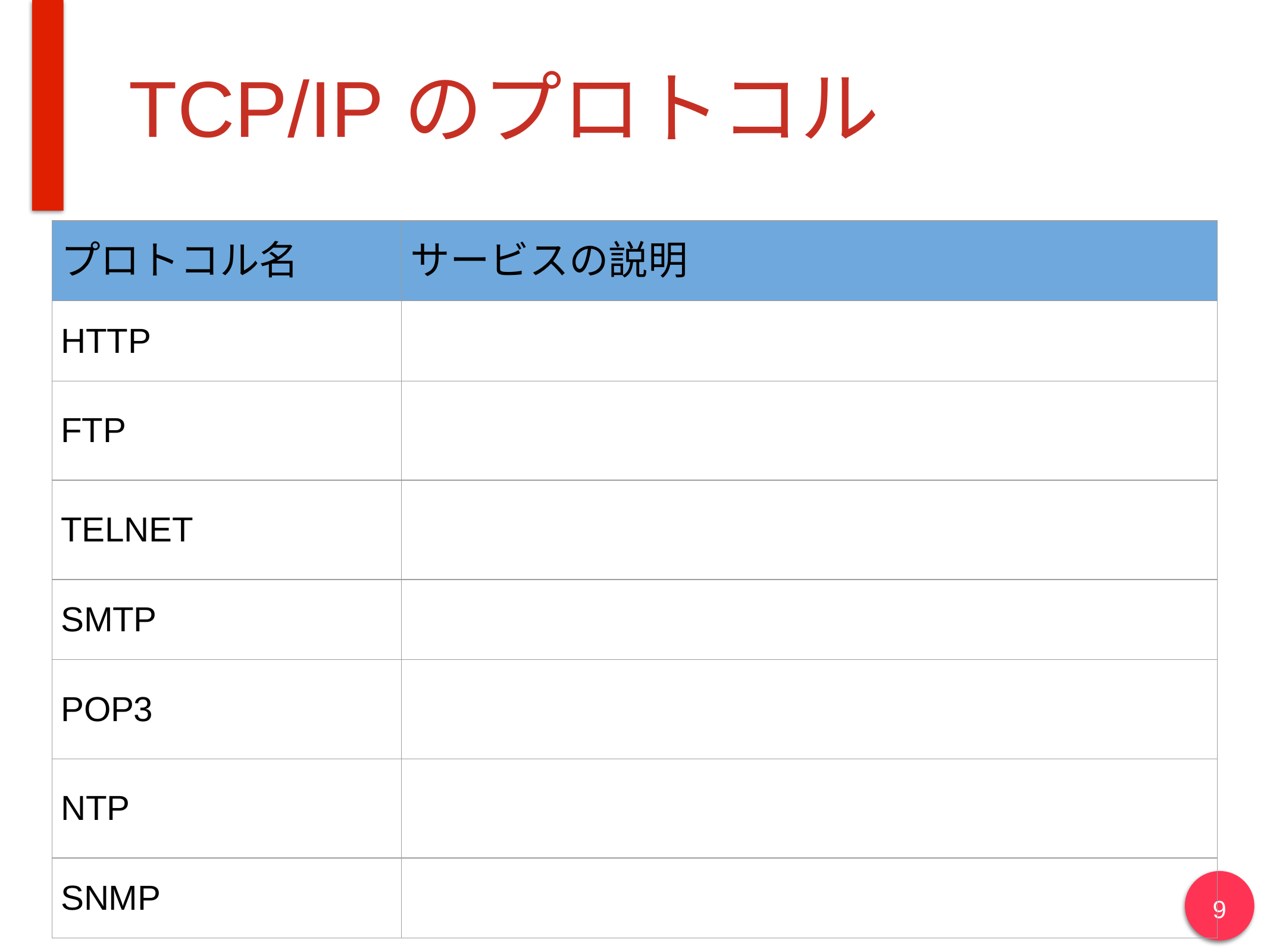

# TCP/IPのプロトコル
| プロトコル名 | サービスの説明 |
| --- | --- |
| HTTP |  |
| FTP |  |
| TELNET |  |
| SMTP |  |
| POP3 |  |
| NTP |  |
| SNMP |  |
9